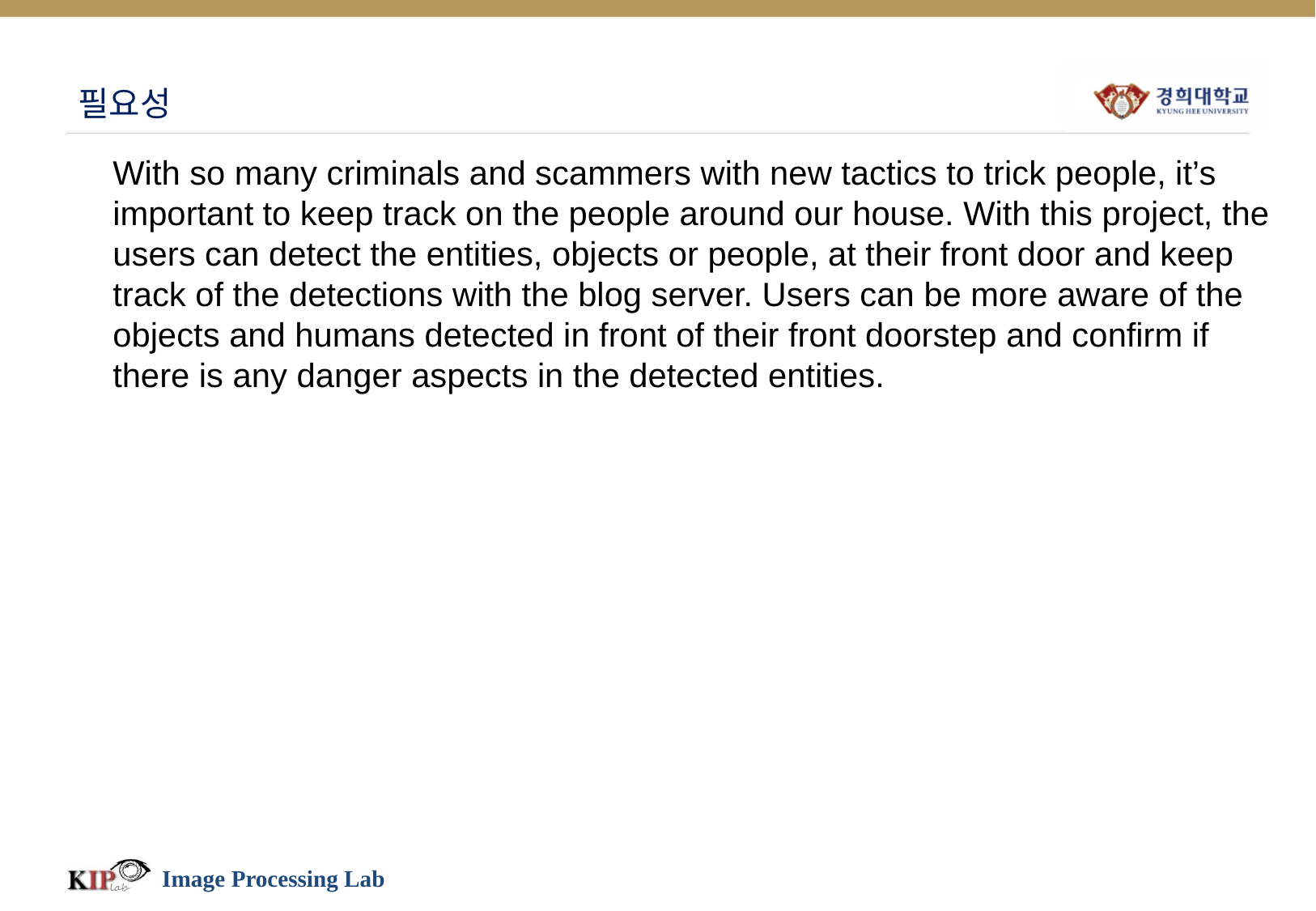

# 필요성
With so many criminals and scammers with new tactics to trick people, it’s important to keep track on the people around our house. With this project, the users can detect the entities, objects or people, at their front door and keep track of the detections with the blog server. Users can be more aware of the objects and humans detected in front of their front doorstep and confirm if there is any danger aspects in the detected entities.
Image Processing Lab